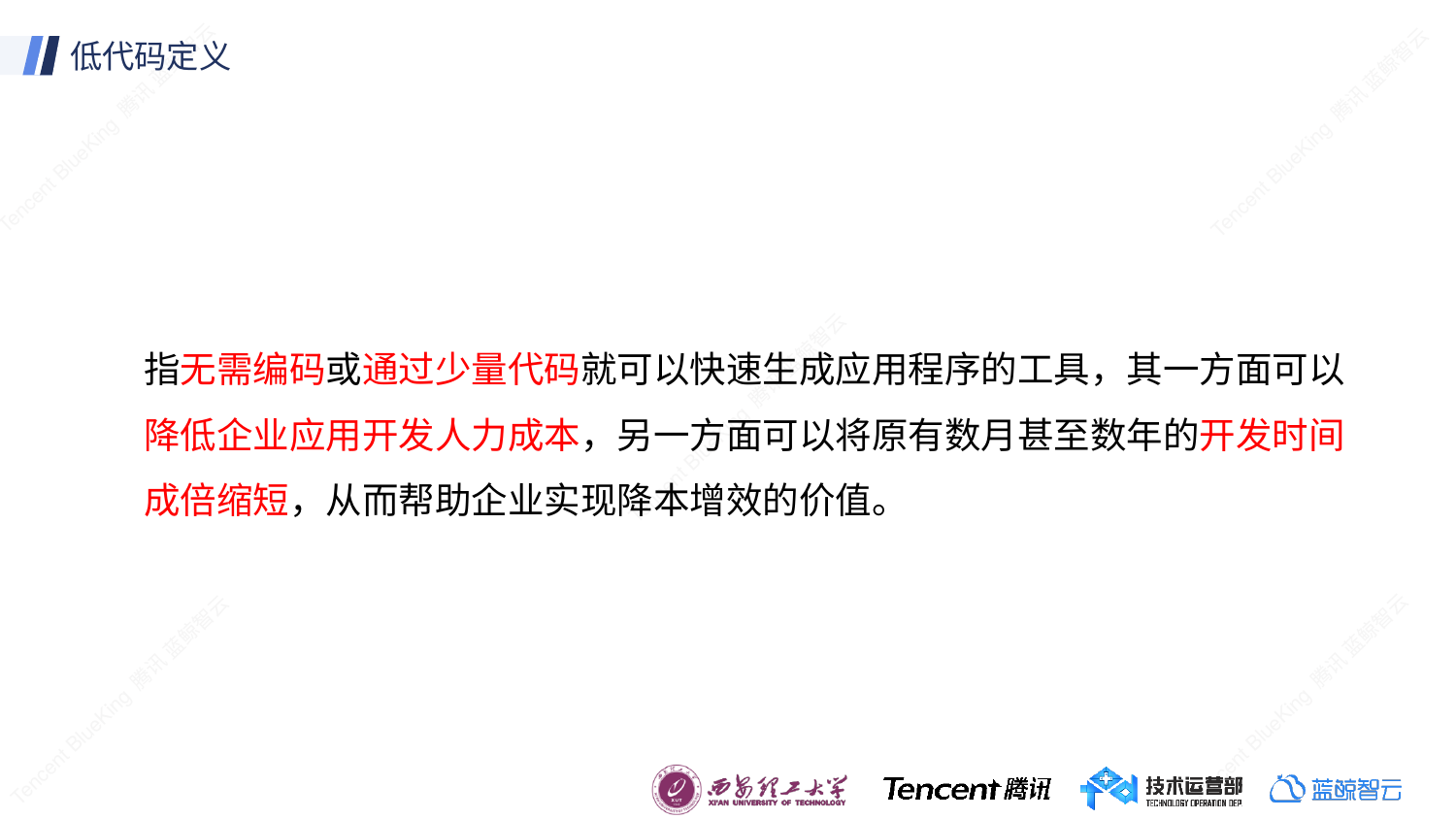

# 低代码定义
指无需编码或通过少量代码就可以快速生成应用程序的工具，其一方面可以降低企业应用开发人力成本，另一方面可以将原有数月甚至数年的开发时间成倍缩短，从而帮助企业实现降本增效的价值。